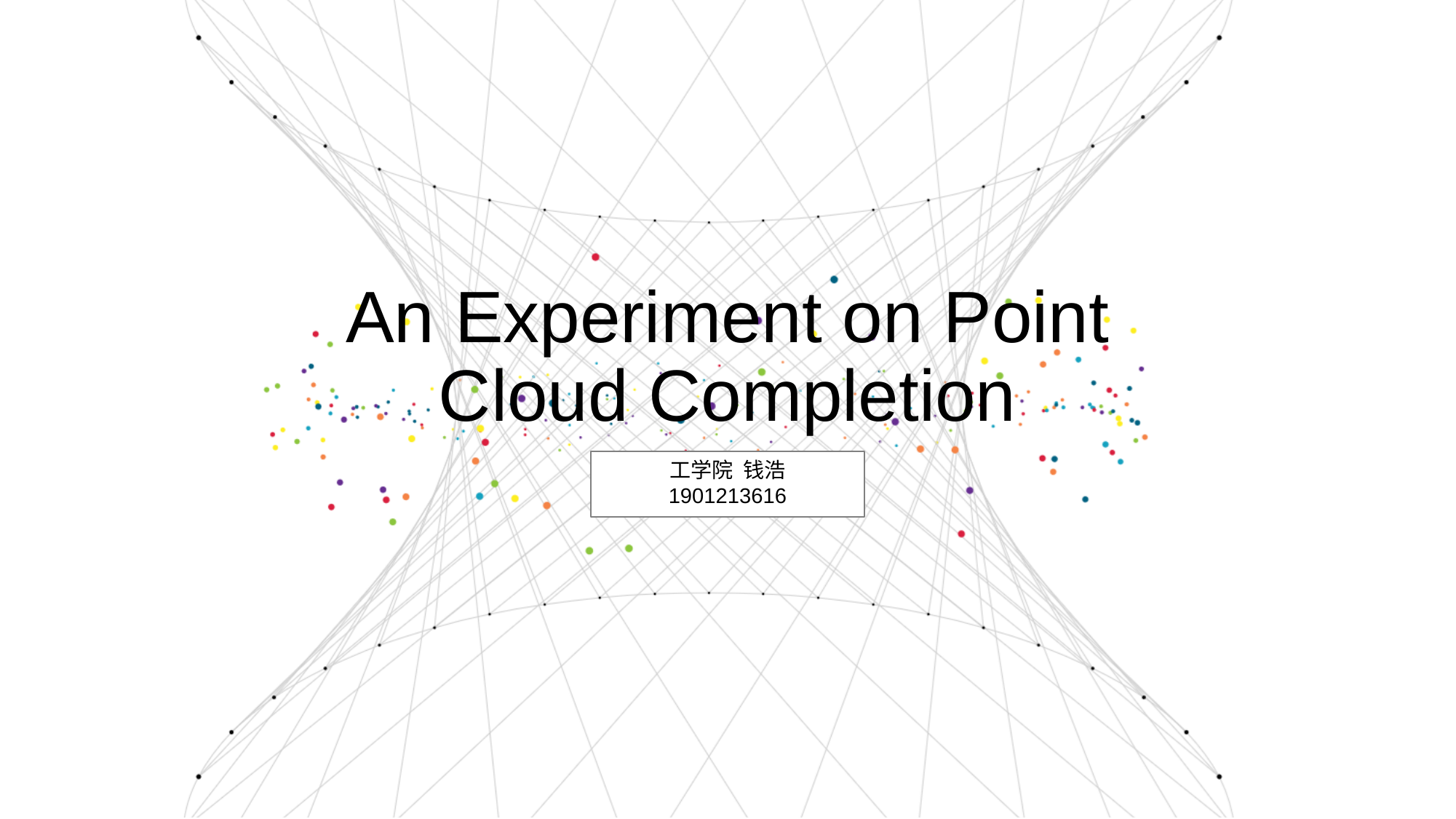

An Experiment on Point Cloud Completion
工学院  钱浩
1901213616